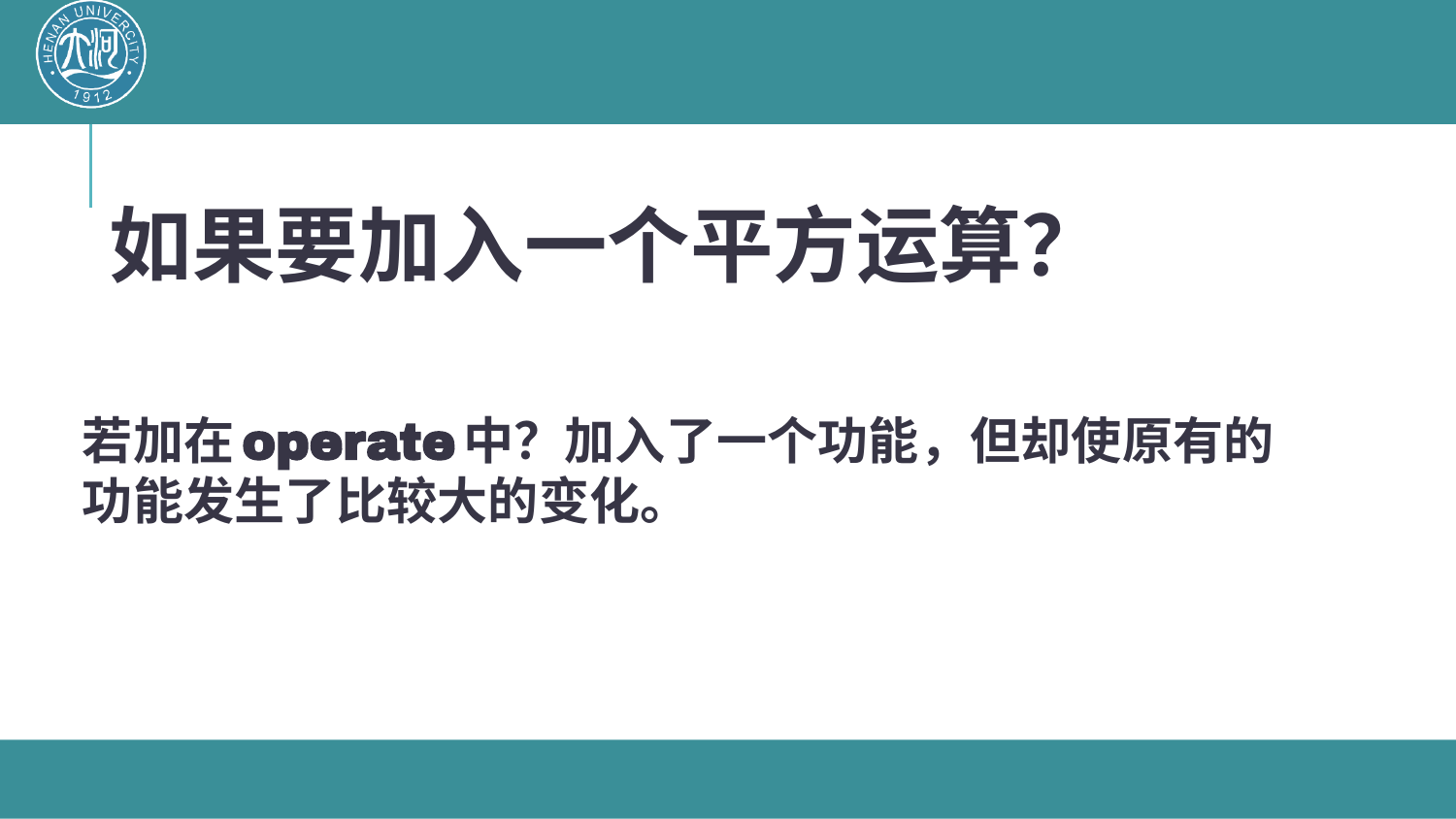

如果要加入一个平方运算？
若加在operate中？加入了一个功能，但却使原有的功能发生了比较大的变化。